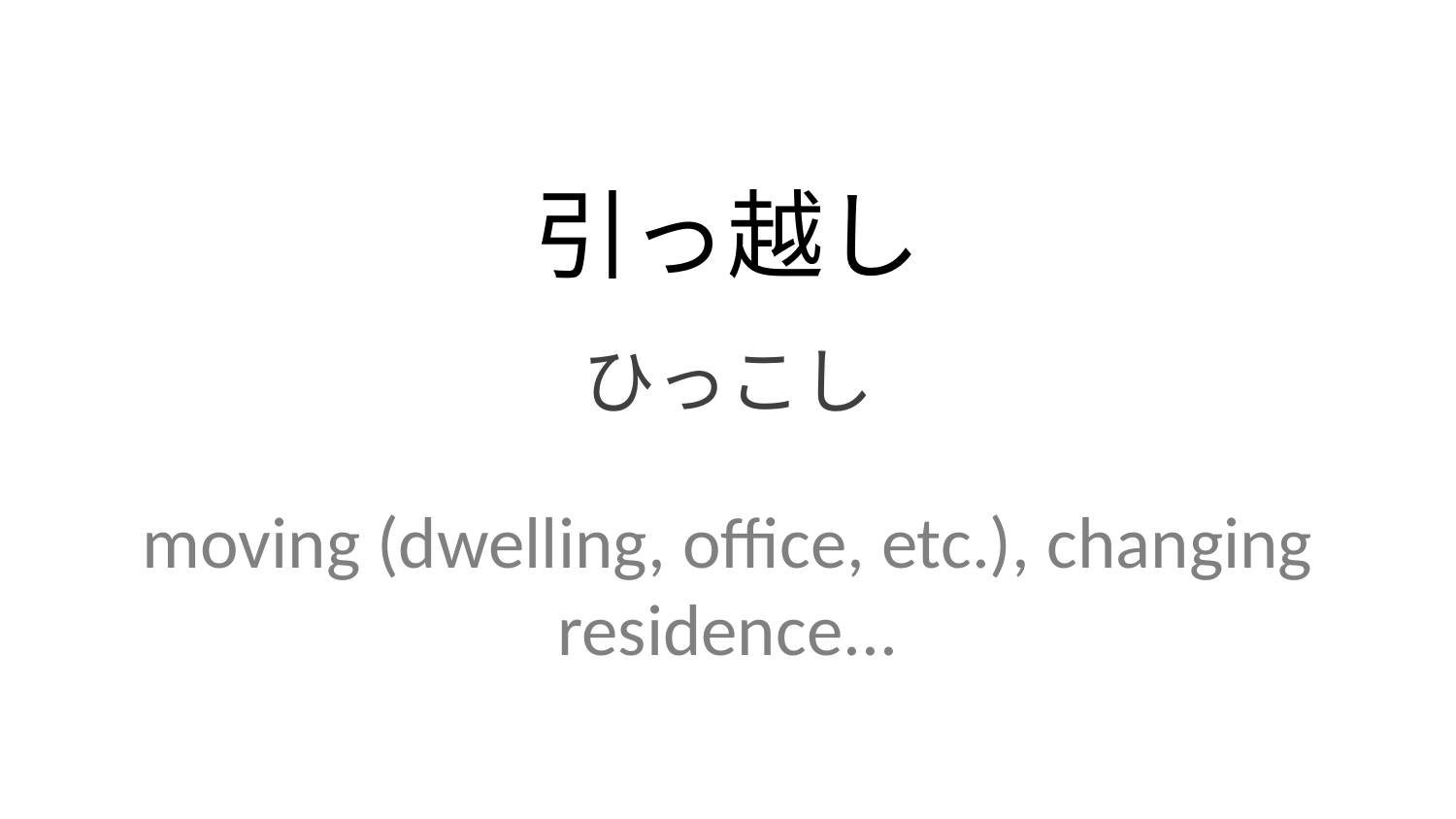

引っ越し

ひっこし
moving (dwelling, office, etc.), changing residence...